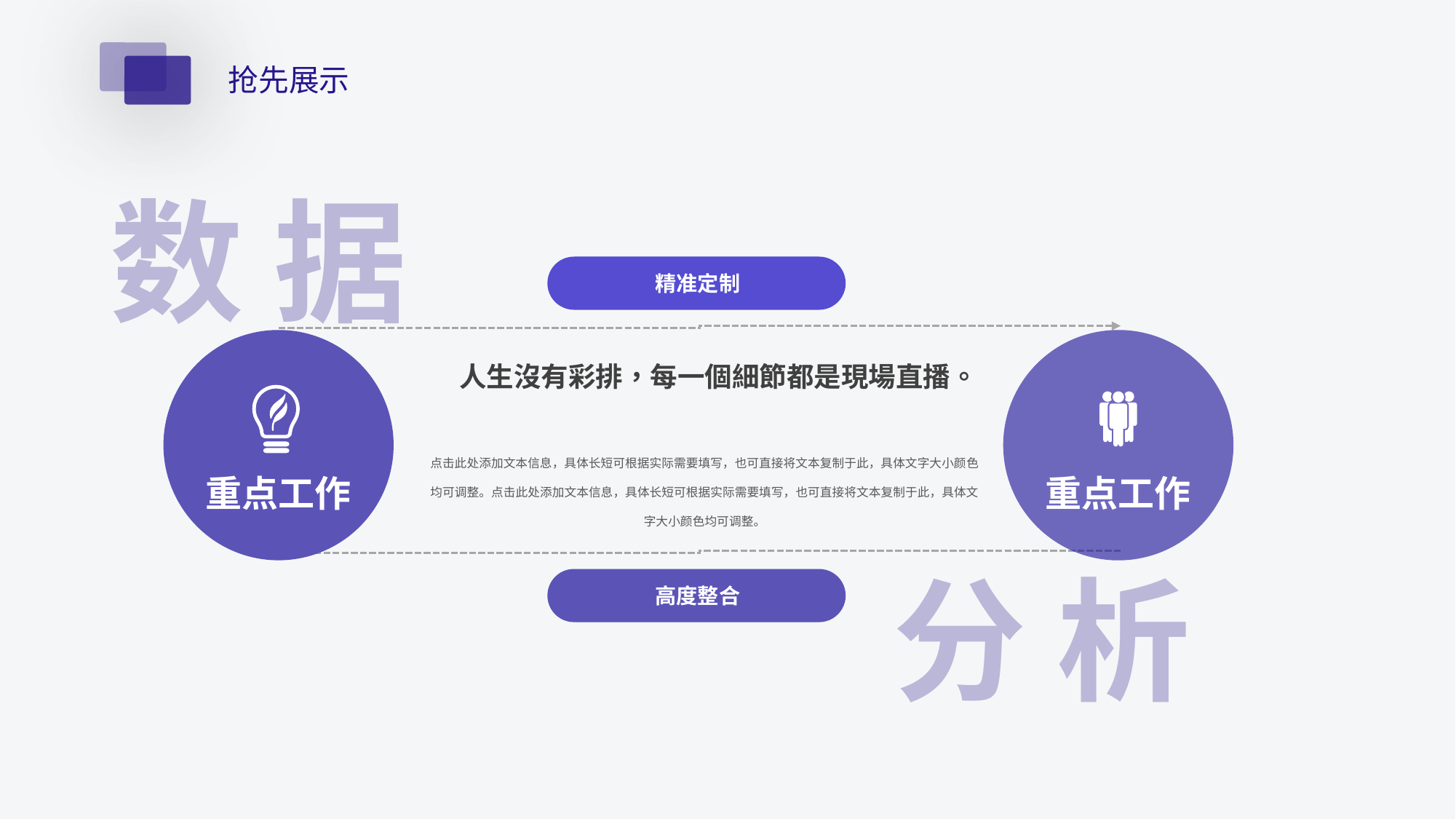

抢先展示
数 据

精准定制

人生沒有彩排，每一個細節都是現場直播。

点击此处添加文本信息，具体长短可根据实际需要填写，也可直接将文本复制于此，具体文字大小颜色均可调整。点击此处添加文本信息，具体长短可根据实际需要填写，也可直接将文本复制于此，具体文字大小颜色均可调整。

重点工作
重点工作
分 析

高度整合